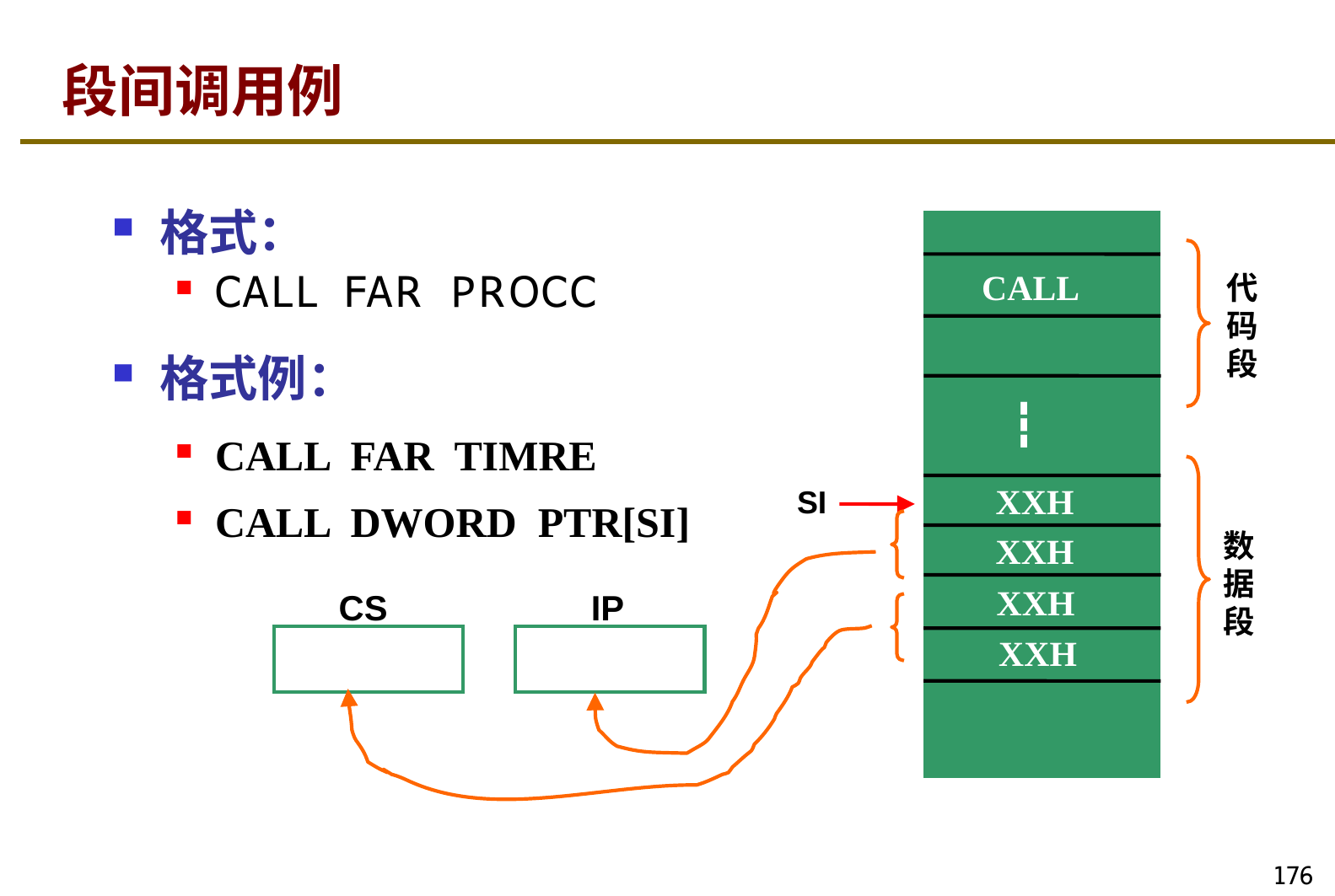

# 段间调用例
格式：
CALL  FAR  PROCC
格式例：
CALL  FAR  TIMRE
CALL  DWORD  PTR[SI]

CALL
代码段

┇

XXH

SI

数据段
XXH

XXH

CS
IP

XXH

176